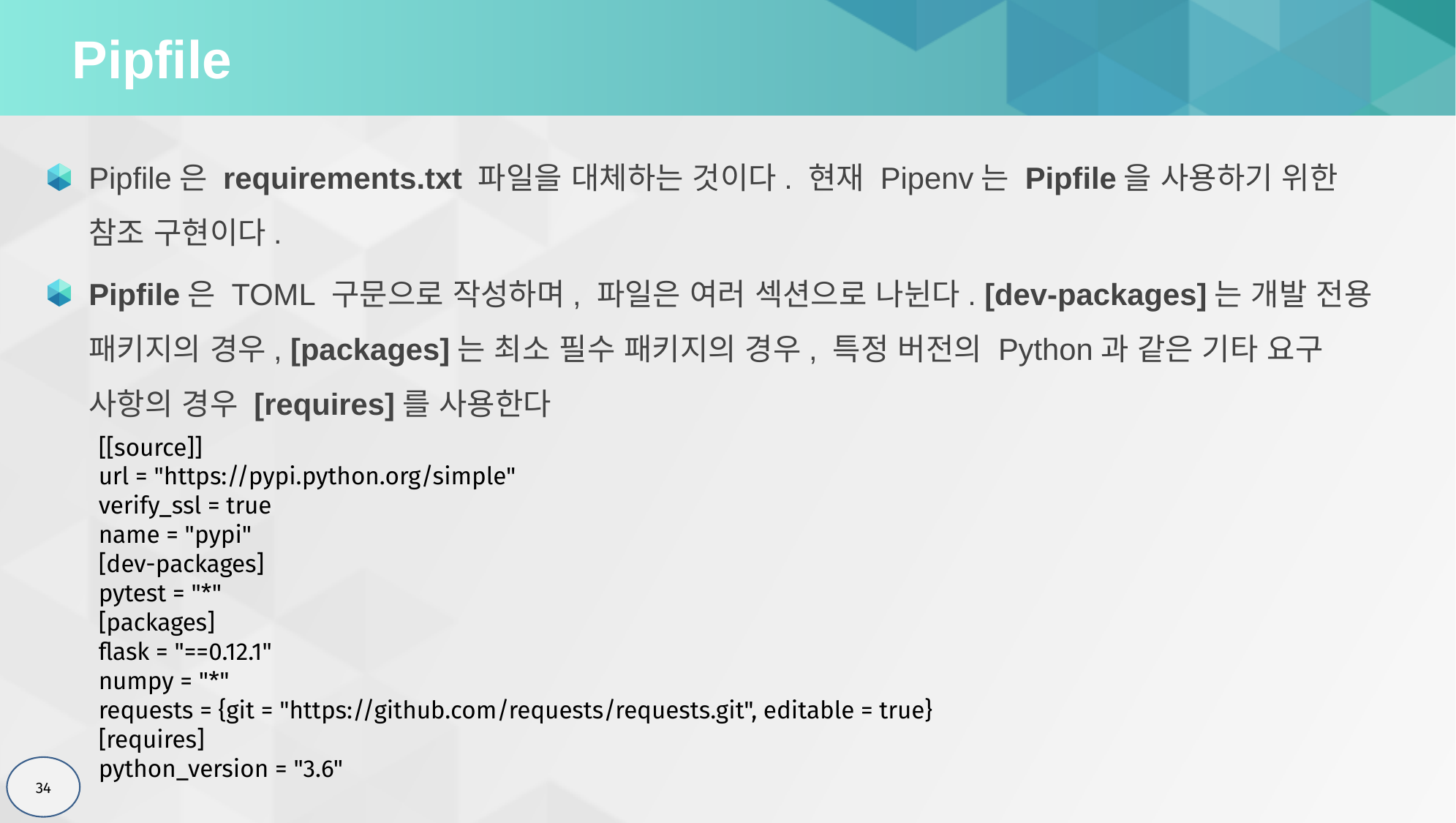

# Pipfile
Pipfile은 requirements.txt 파일을 대체하는 것이다. 현재 Pipenv는 Pipfile을 사용하기 위한 참조 구현이다.
Pipfile은 TOML 구문으로 작성하며, 파일은 여러 섹션으로 나뉜다. [dev-packages]는 개발 전용 패키지의 경우, [packages]는 최소 필수 패키지의 경우, 특정 버전의 Python과 같은 기타 요구 사항의 경우 [requires]를 사용한다
[[source]]
url = "https://pypi.python.org/simple"
verify_ssl = true
name = "pypi"
[dev-packages]
pytest = "*"
[packages]
flask = "==0.12.1"
numpy = "*"
requests = {git = "https://github.com/requests/requests.git", editable = true}
[requires]
python_version = "3.6"